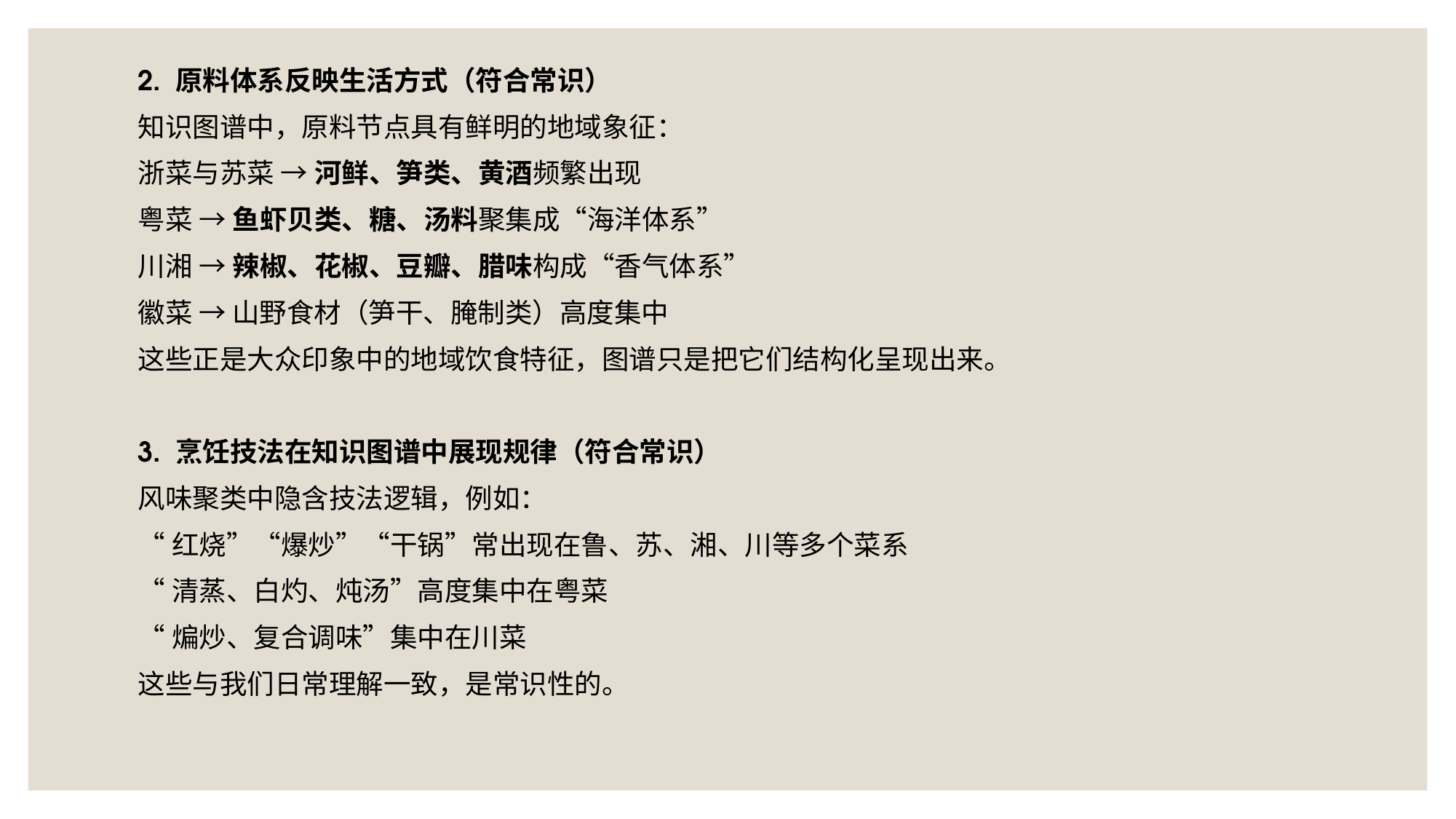

2. 原料体系反映生活方式（符合常识）
知识图谱中，原料节点具有鲜明的地域象征：
浙菜与苏菜 → 河鲜、笋类、黄酒频繁出现
粤菜 → 鱼虾贝类、糖、汤料聚集成“海洋体系”
川湘 → 辣椒、花椒、豆瓣、腊味构成“香气体系”
徽菜 → 山野食材（笋干、腌制类）高度集中
这些正是大众印象中的地域饮食特征，图谱只是把它们结构化呈现出来。

3. 烹饪技法在知识图谱中展现规律（符合常识）
风味聚类中隐含技法逻辑，例如：
“红烧”“爆炒”“干锅”常出现在鲁、苏、湘、川等多个菜系
“清蒸、白灼、炖汤”高度集中在粤菜
“煸炒、复合调味”集中在川菜
这些与我们日常理解一致，是常识性的。